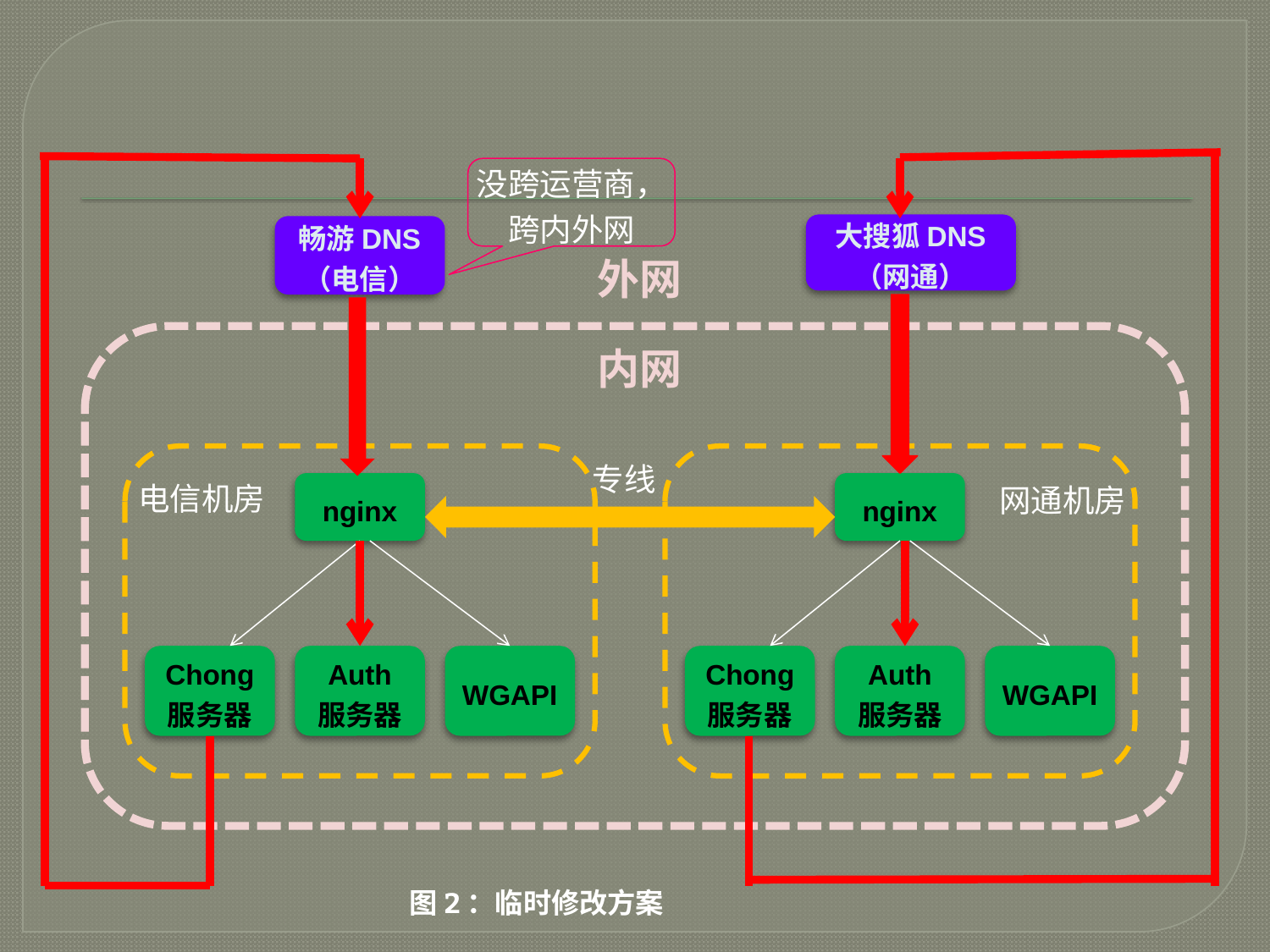

#
没跨运营商，
跨内外网
大搜狐DNS
（网通）
畅游DNS
（电信）
外网

内网

专线
电信机房
nginx
nginx
网通机房

WGAPI
WGAPI
Chong
服务器
Auth
服务器
Chong
服务器
Auth
服务器
图2：临时修改方案